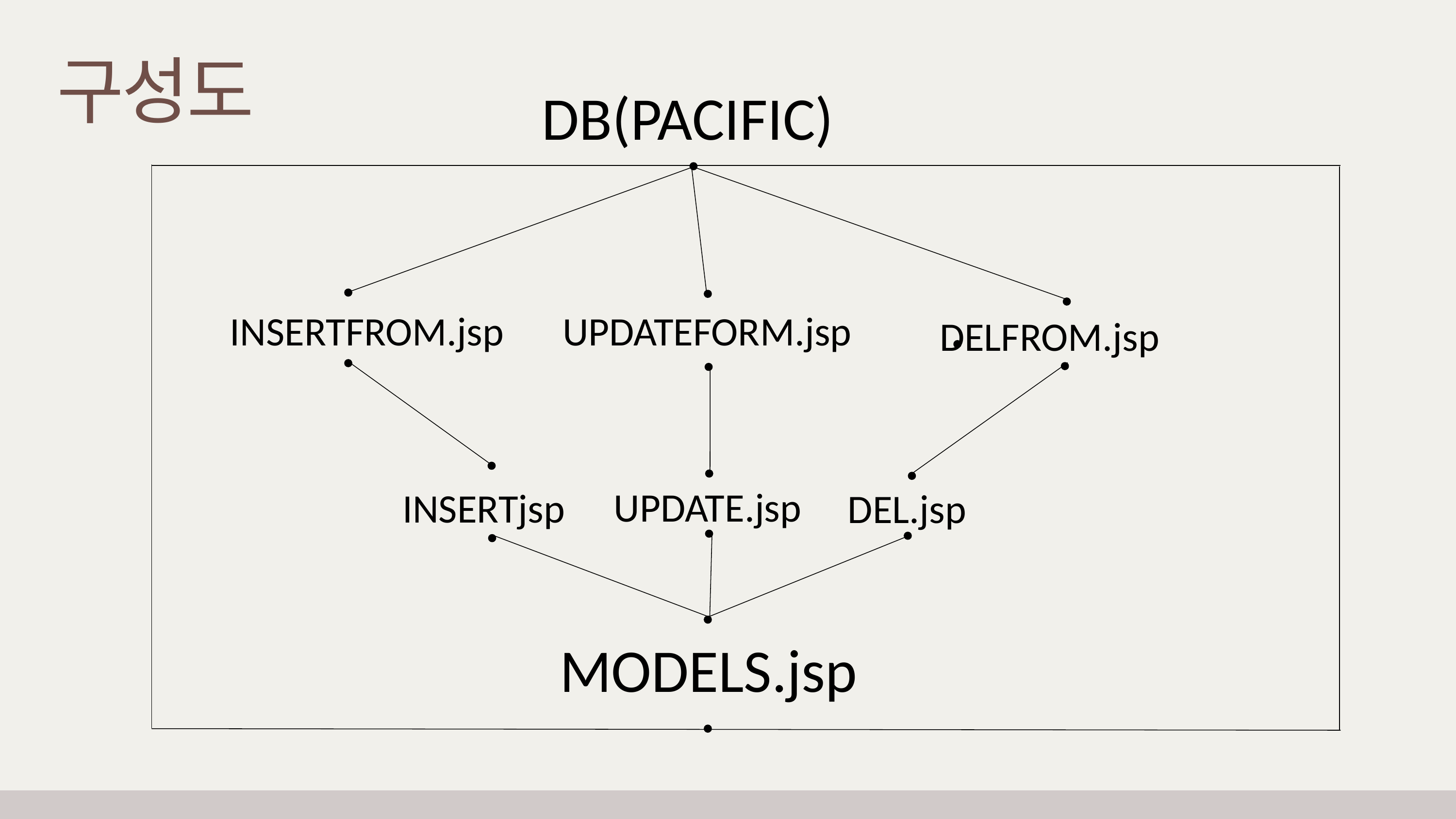

구성도
DB(PACIFIC)

INSERTFROM.jsp
UPDATEFORM.jsp
DELFROM.jsp

UPDATE.jsp
INSERTjsp
DEL.jsp

MODELS.jsp